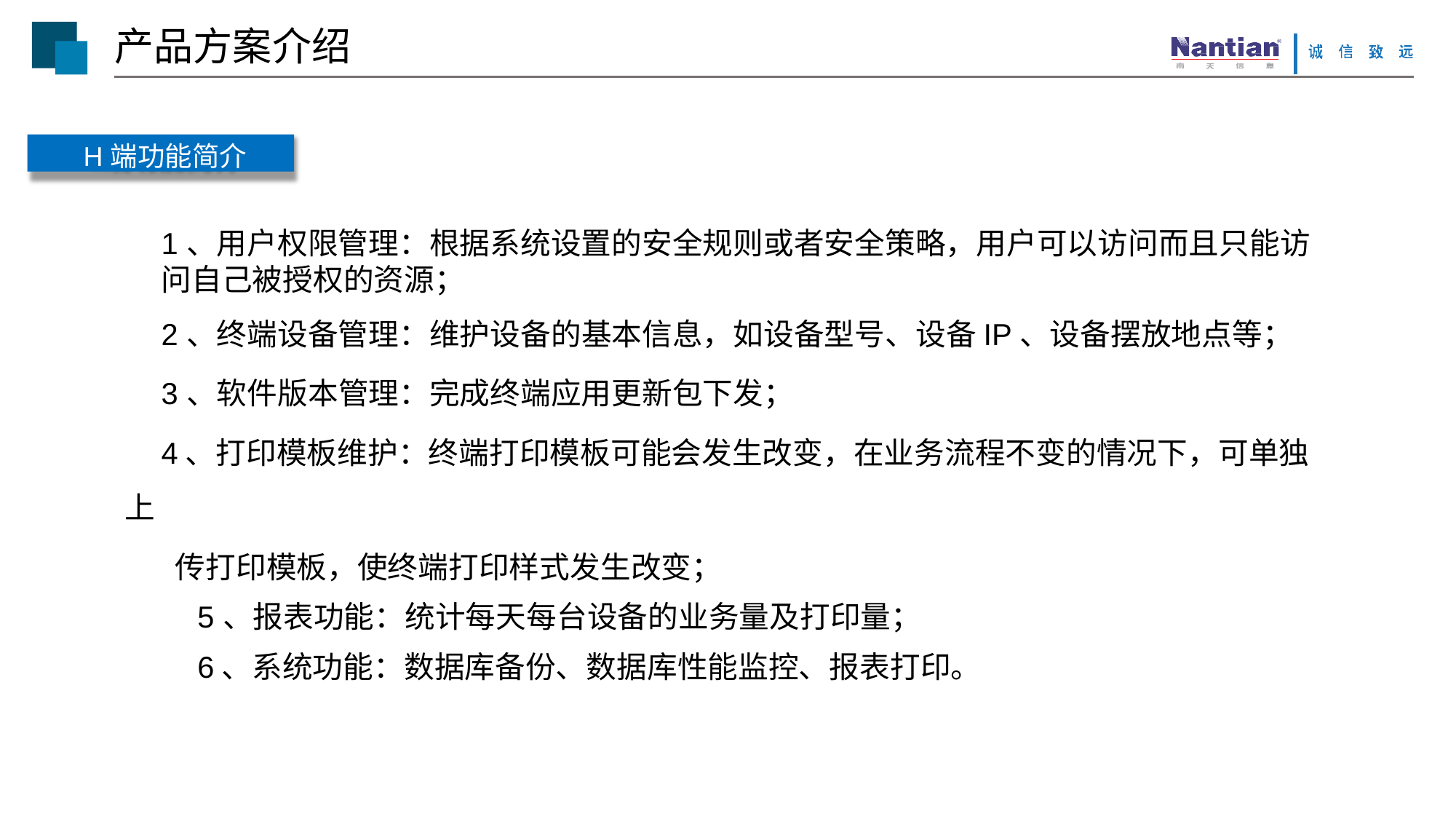

# 产品方案介绍

H端功能简介
1、用户权限管理：根据系统设置的安全规则或者安全策略，用户可以访问而且只能访问自己被授权的资源；
2、终端设备管理：维护设备的基本信息，如设备型号、设备IP、设备摆放地点等；
3、软件版本管理：完成终端应用更新包下发；
4、打印模板维护：终端打印模板可能会发生改变，在业务流程不变的情况下，可单独上
 传打印模板，使终端打印样式发生改变；
5、报表功能：统计每天每台设备的业务量及打印量；
6、系统功能：数据库备份、数据库性能监控、报表打印。